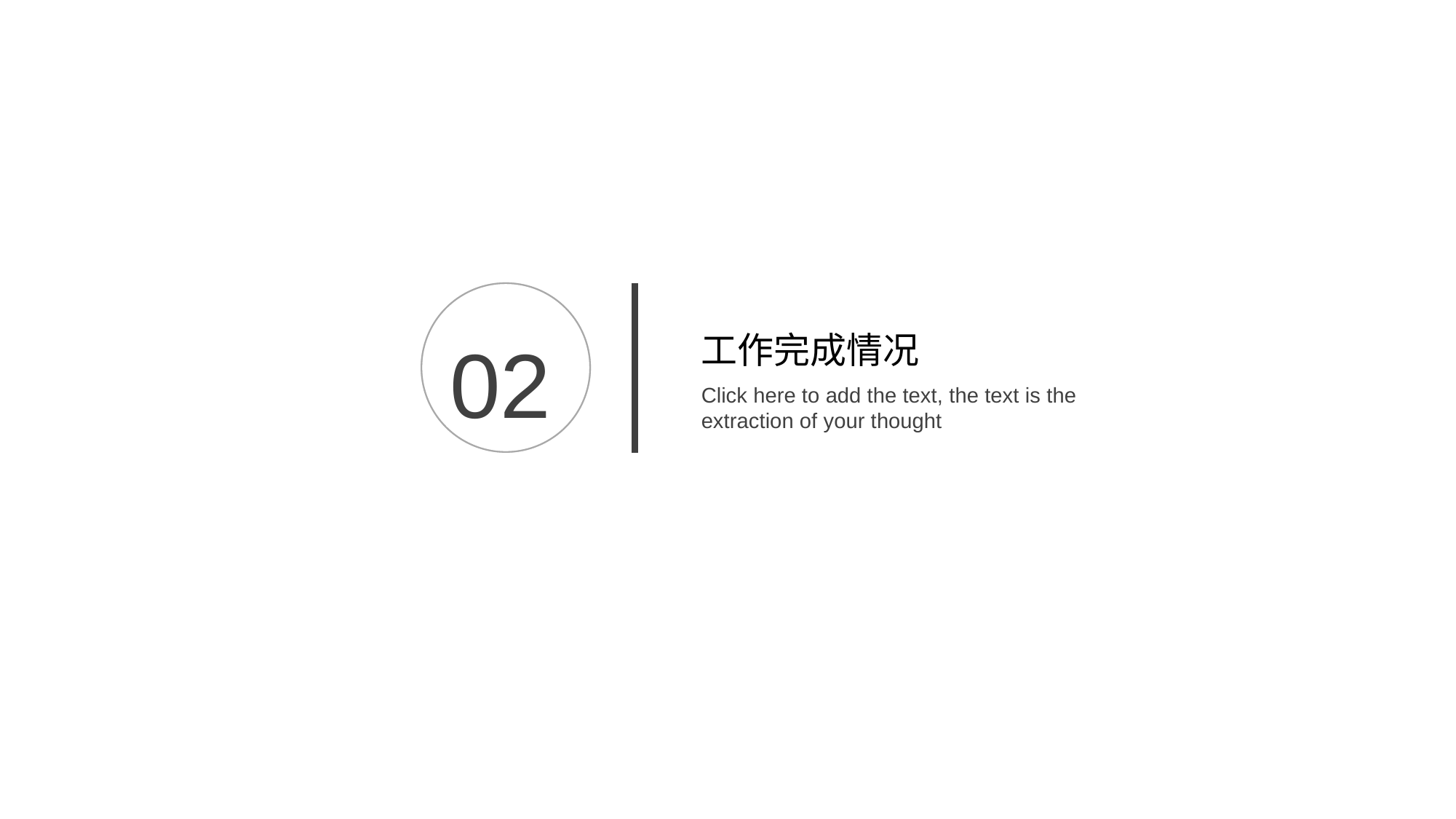

02

工作完成情况
Click here to add the text, the text is the extraction of your thought